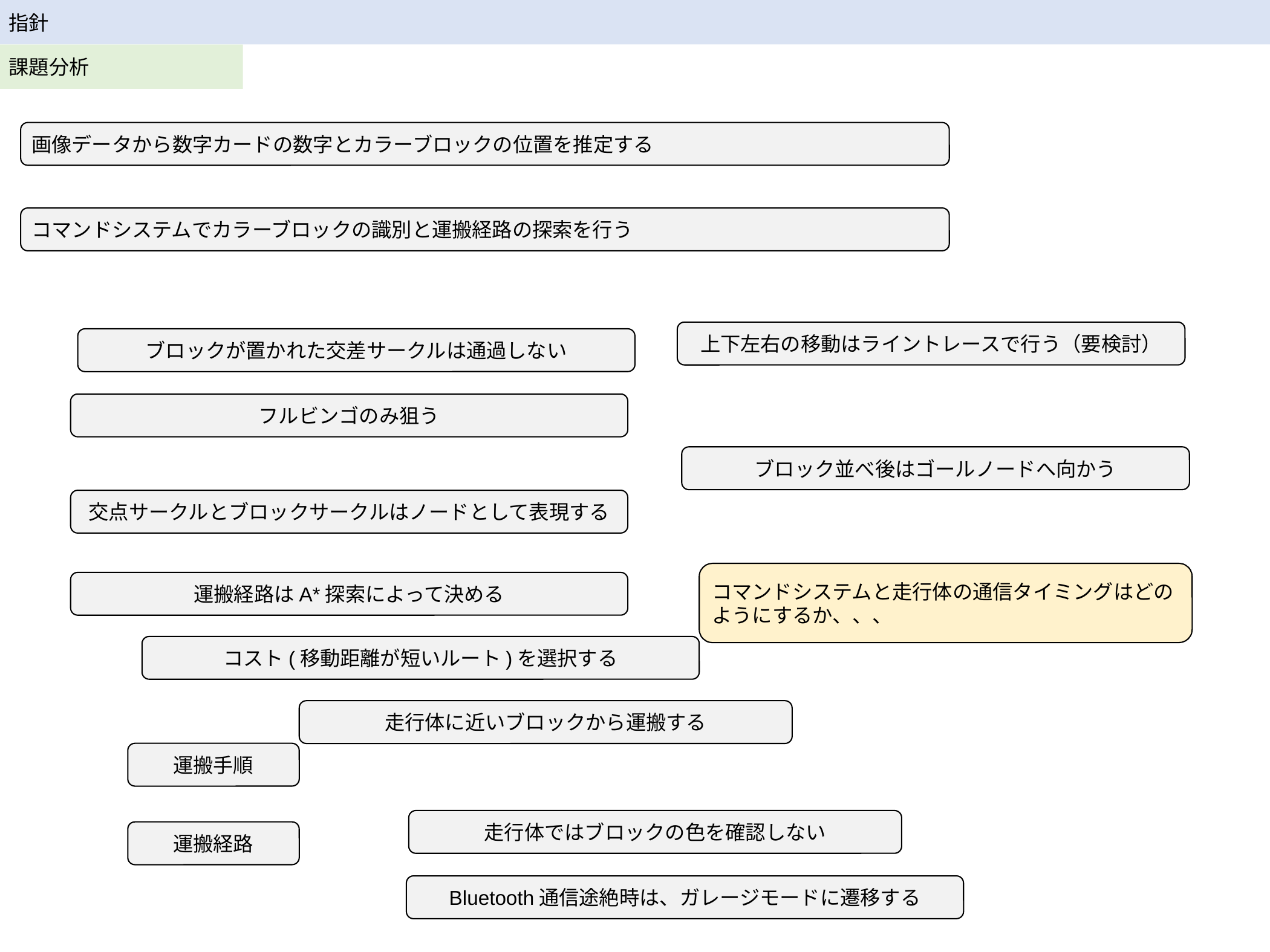

指針
課題分析
画像データから数字カードの数字とカラーブロックの位置を推定する
コマンドシステムでカラーブロックの識別と運搬経路の探索を行う
上下左右の移動はライントレースで行う（要検討）
ブロックが置かれた交差サークルは通過しない
フルビンゴのみ狙う
ブロック並べ後はゴールノードへ向かう
交点サークルとブロックサークルはノードとして表現する
コマンドシステムと走行体の通信タイミングはどのようにするか、、、
運搬経路はA*探索によって決める
コスト(移動距離が短いルート)を選択する
走行体に近いブロックから運搬する
運搬手順
走行体ではブロックの色を確認しない
運搬経路
Bluetooth通信途絶時は、ガレージモードに遷移する